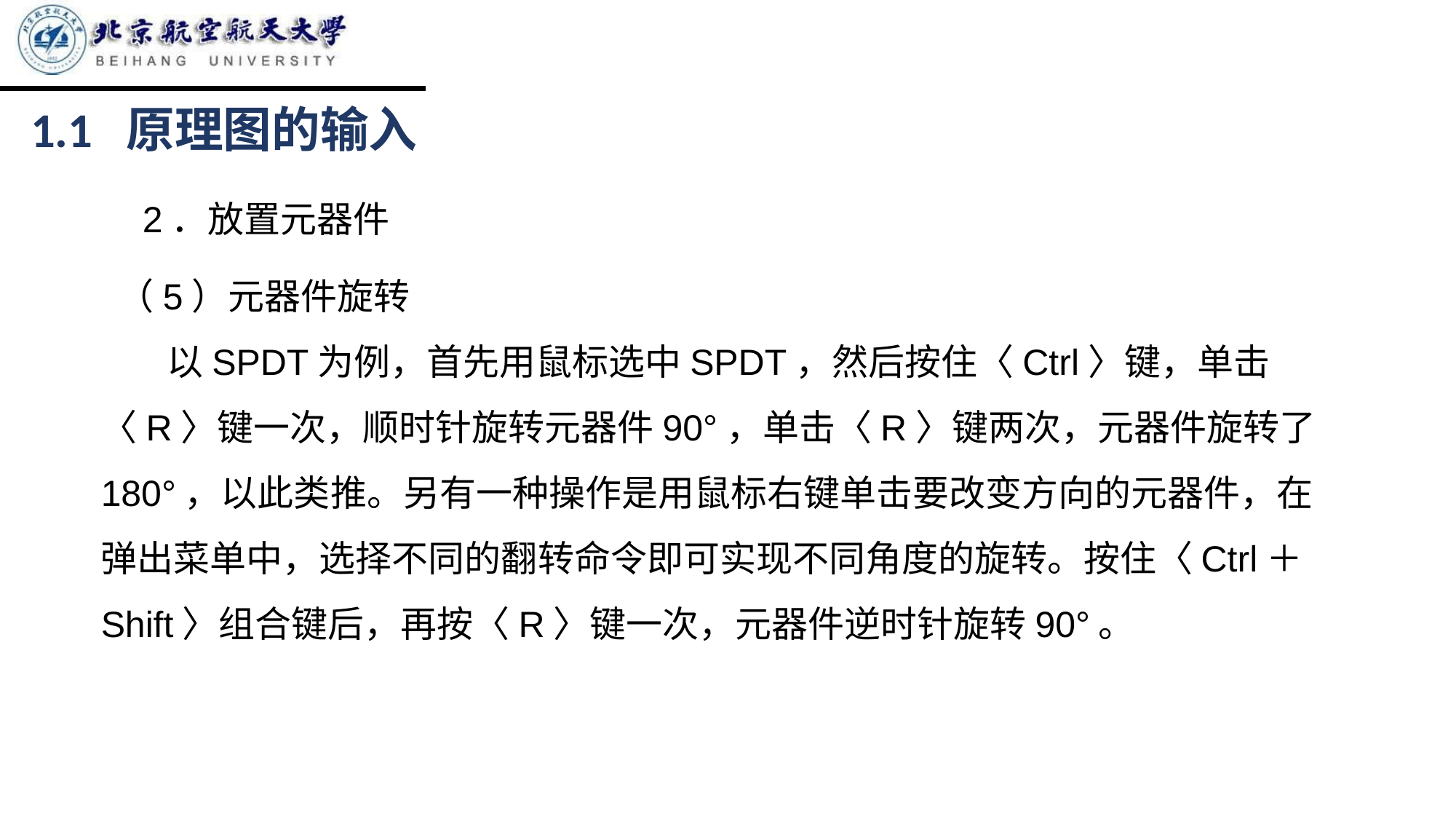

1.1  原理图的输入
2．放置元器件
 （5）元器件旋转
       以SPDT为例，首先用鼠标选中SPDT，然后按住〈Ctrl〉键，单击〈R〉键一次，顺时针旋转元器件90°，单击〈R〉键两次，元器件旋转了180°，以此类推。另有一种操作是用鼠标右键单击要改变方向的元器件，在弹出菜单中，选择不同的翻转命令即可实现不同角度的旋转。按住〈Ctrl＋Shift〉组合键后，再按〈R〉键一次，元器件逆时针旋转90°。